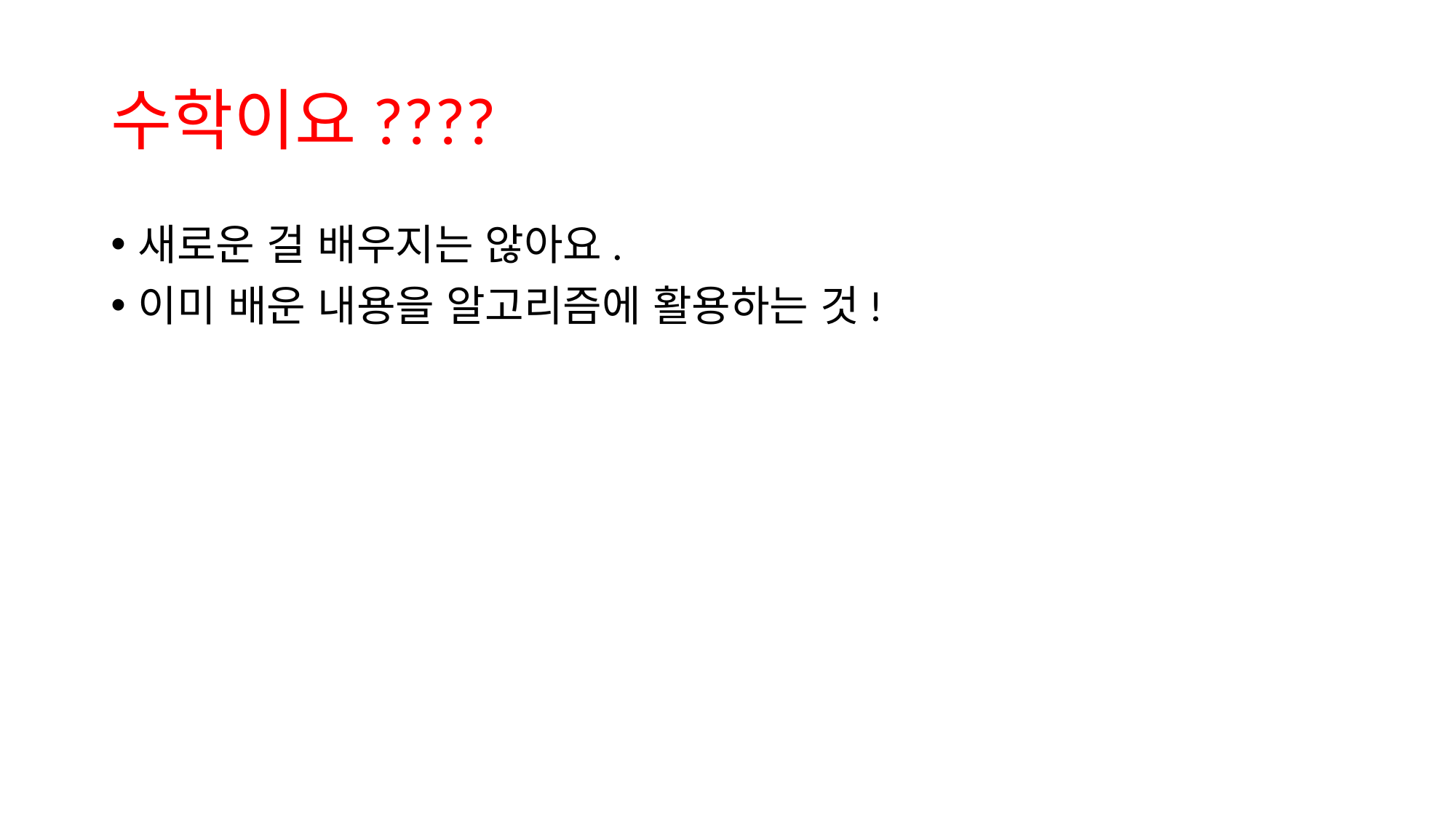

# 수학이요????
새로운 걸 배우지는 않아요.
이미 배운 내용을 알고리즘에 활용하는 것!